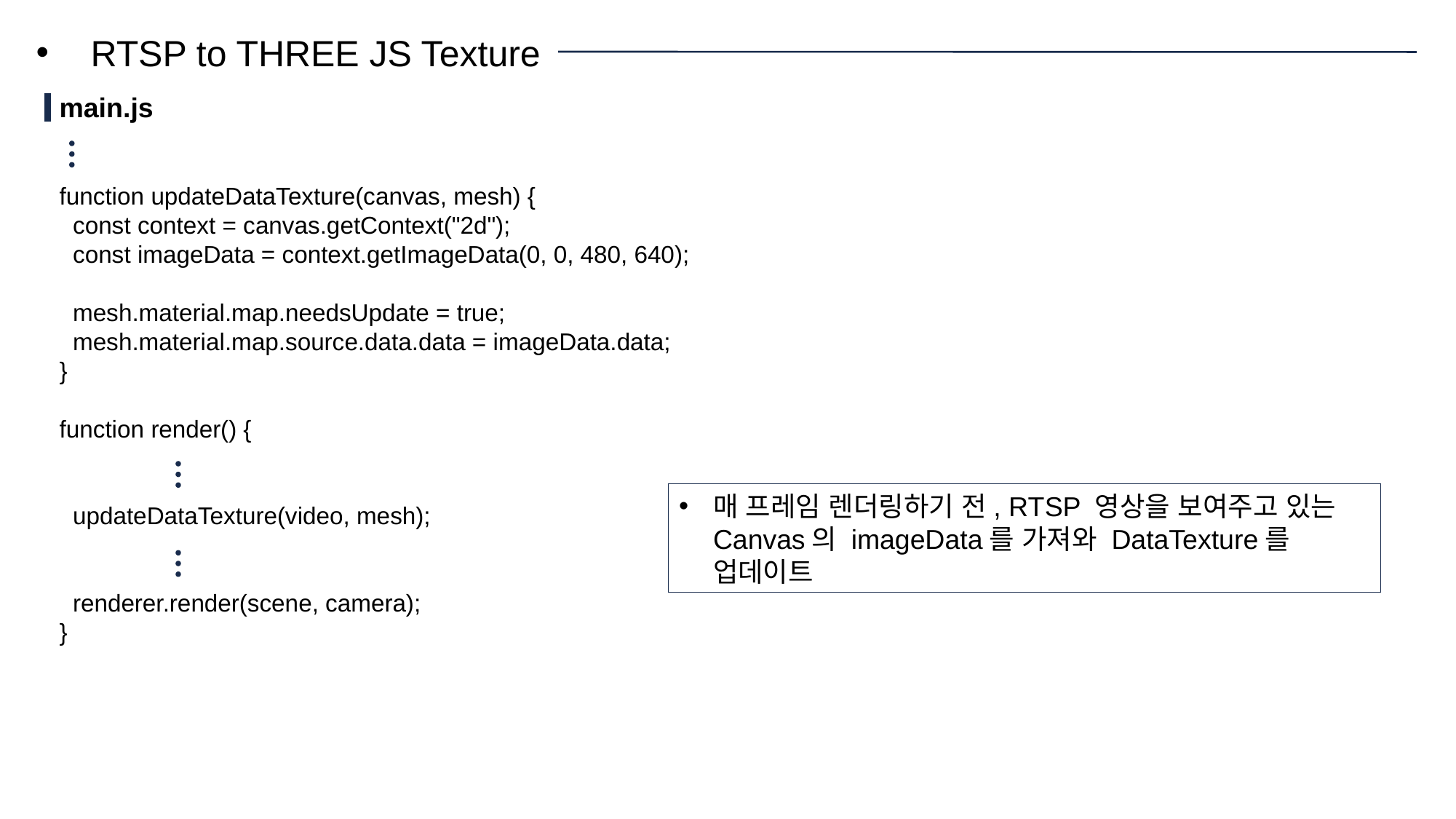

RTSP to THREE JS Texture
main.js

function updateDataTexture(canvas, mesh) {
  const context = canvas.getContext("2d");
  const imageData = context.getImageData(0, 0, 480, 640);

  mesh.material.map.needsUpdate = true;
  mesh.material.map.source.data.data = imageData.data;
}

function render() {

  updateDataTexture(video, mesh);

  renderer.render(scene, camera);
}

매 프레임 렌더링하기 전, RTSP 영상을 보여주고 있는 Canvas의 imageData를 가져와 DataTexture를 업데이트